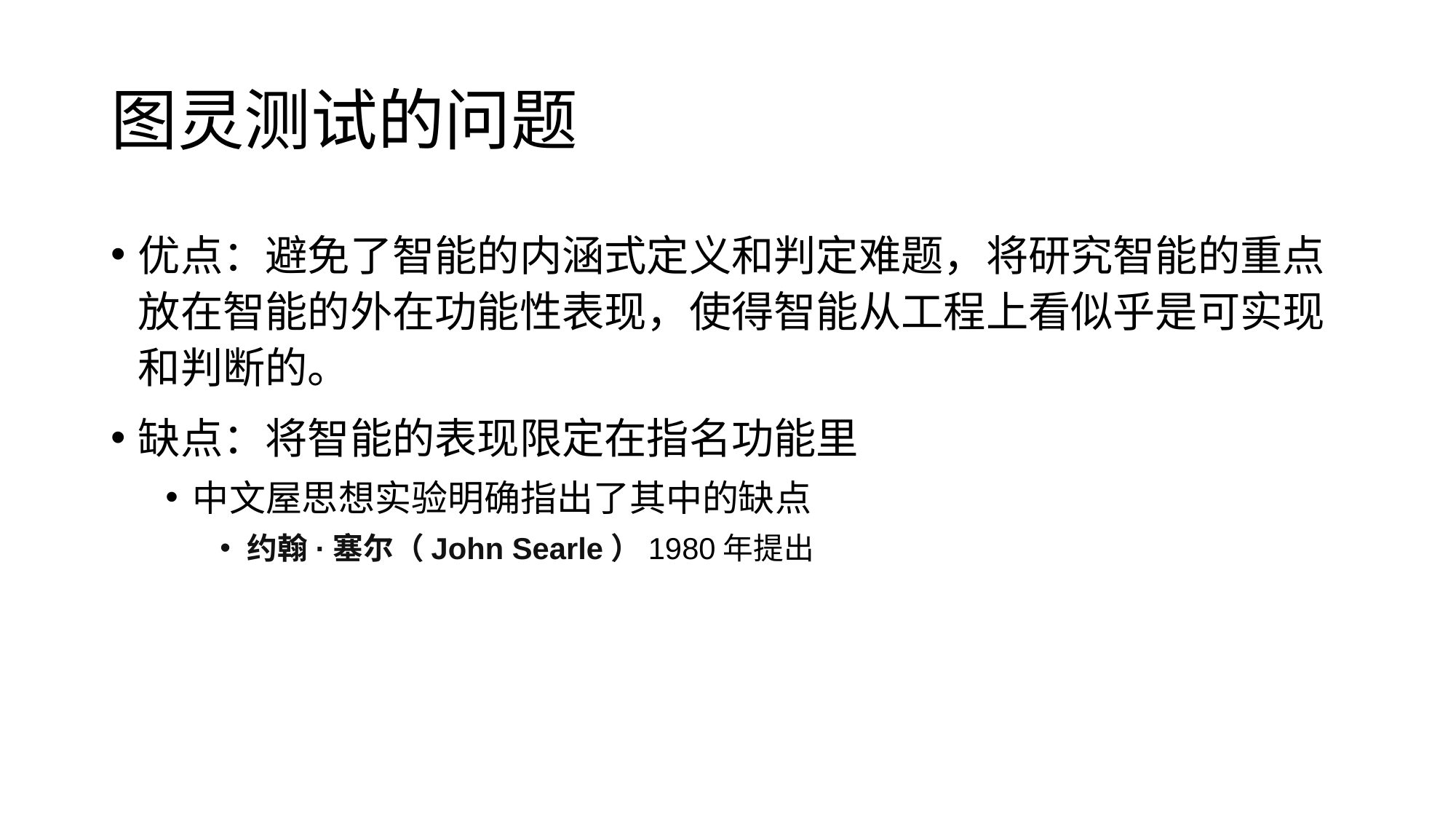

# 图灵测试的问题
优点：避免了智能的内涵式定义和判定难题，将研究智能的重点放在智能的外在功能性表现，使得智能从工程上看似乎是可实现和判断的。
缺点：将智能的表现限定在指名功能里
中文屋思想实验明确指出了其中的缺点
约翰·塞尔（John Searle）1980年提出